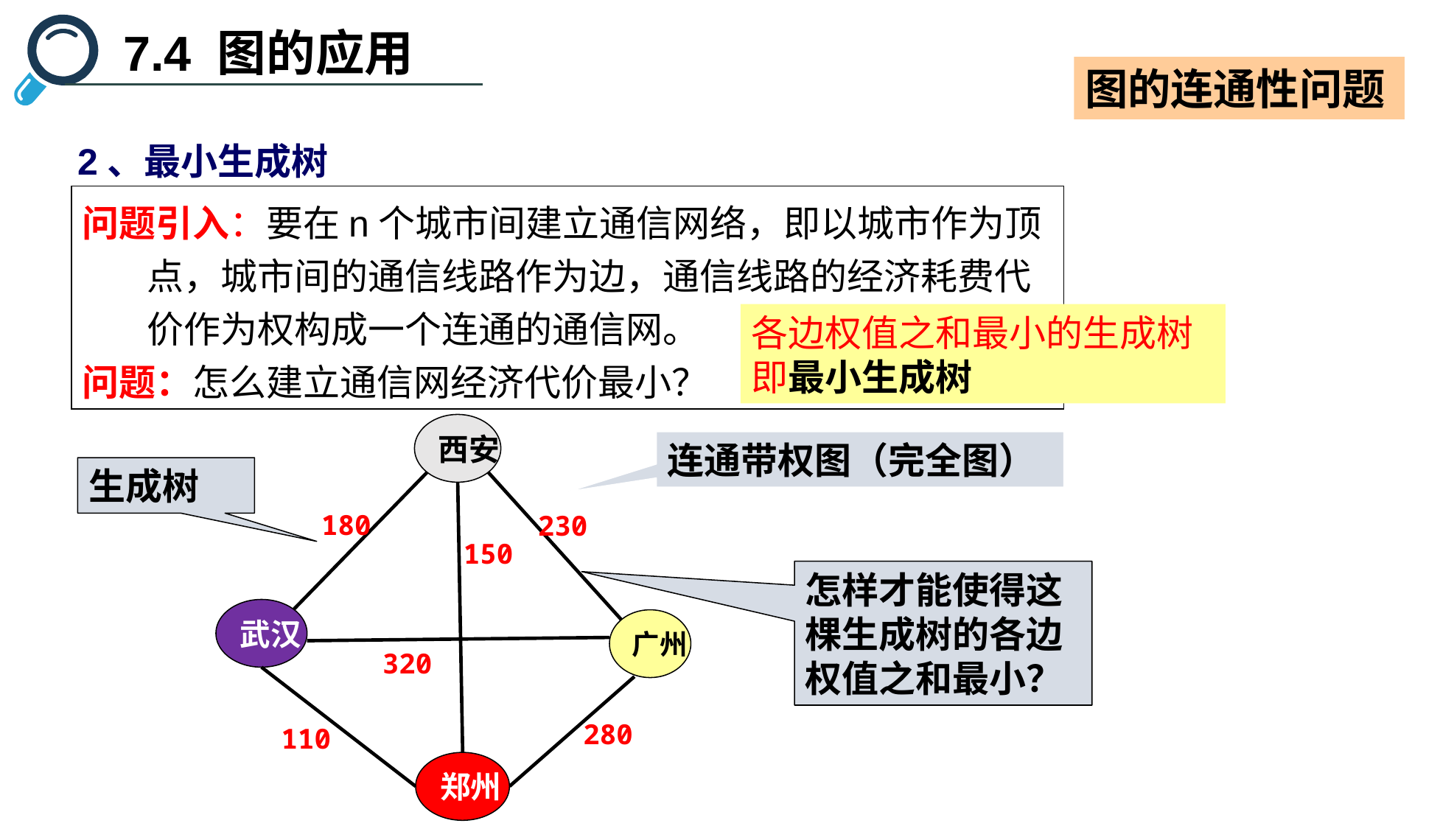

7.4 图的应用
图的连通性问题
2、最小生成树
问题引入：要在n个城市间建立通信网络，即以城市作为顶点，城市间的通信线路作为边，通信线路的经济耗费代价作为权构成一个连通的通信网。
问题：怎么建立通信网经济代价最小？
各边权值之和最小的生成树即最小生成树
西安
连通带权图（完全图）
生成树
180
230
150
怎样才能使得这棵生成树的各边权值之和最小？
武汉
广州
320
280
110
郑州